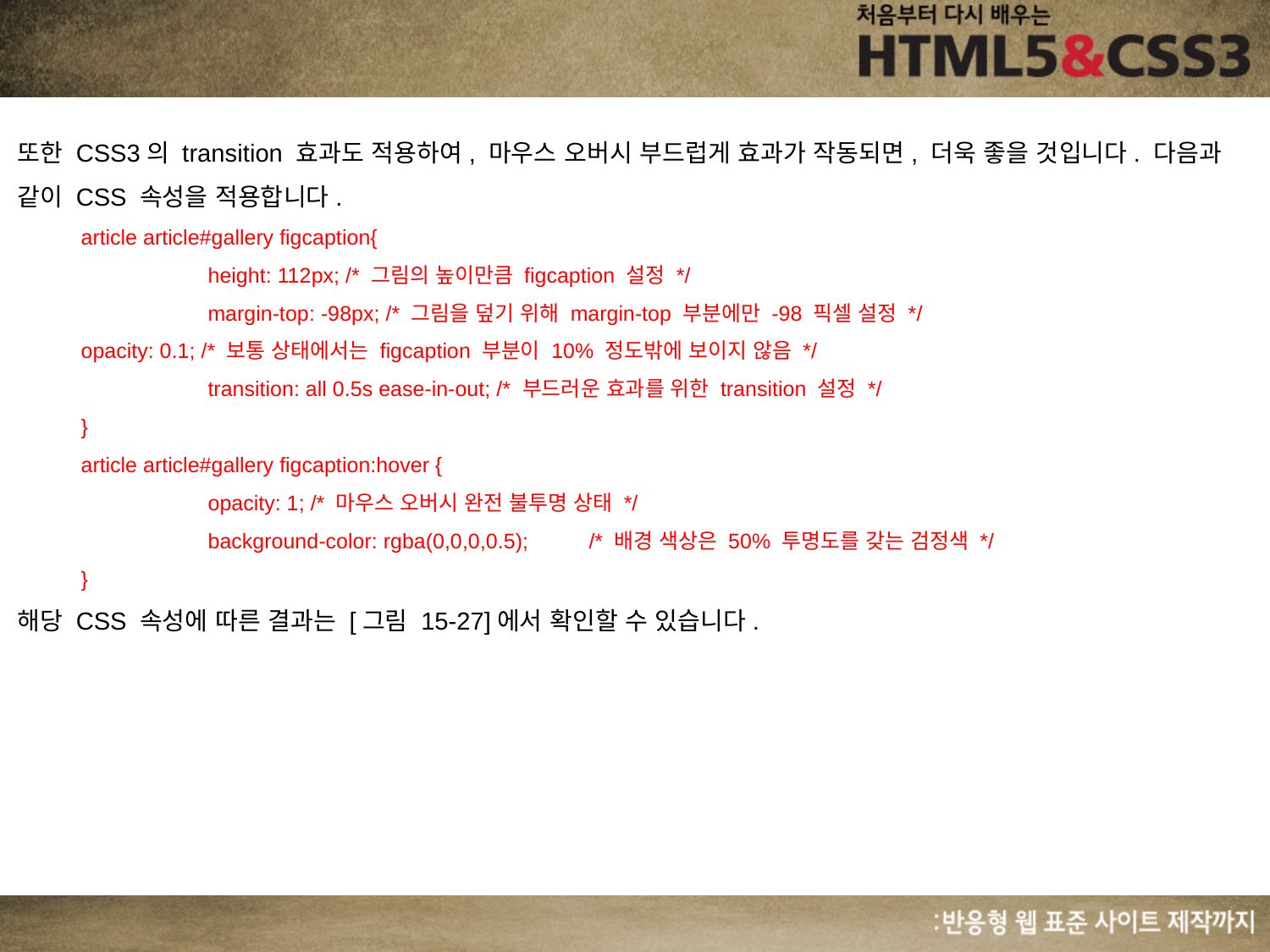

또한 CSS3의 transition 효과도 적용하여, 마우스 오버시 부드럽게 효과가 작동되면, 더욱 좋을 것입니다. 다음과 같이 CSS 속성을 적용합니다.
article article#gallery figcaption{
	height: 112px; /* 그림의 높이만큼 figcaption 설정 */
	margin-top: -98px; /* 그림을 덮기 위해 margin-top 부분에만 -98 픽셀 설정 */
opacity: 0.1; /* 보통 상태에서는 figcaption 부분이 10% 정도밖에 보이지 않음 */
	transition: all 0.5s ease-in-out; /* 부드러운 효과를 위한 transition 설정 */
}
article article#gallery figcaption:hover {
	opacity: 1; /* 마우스 오버시 완전 불투명 상태 */
	background-color: rgba(0,0,0,0.5);	/* 배경 색상은 50% 투명도를 갖는 검정색 */
}
해당 CSS 속성에 따른 결과는 [그림 15-27]에서 확인할 수 있습니다.